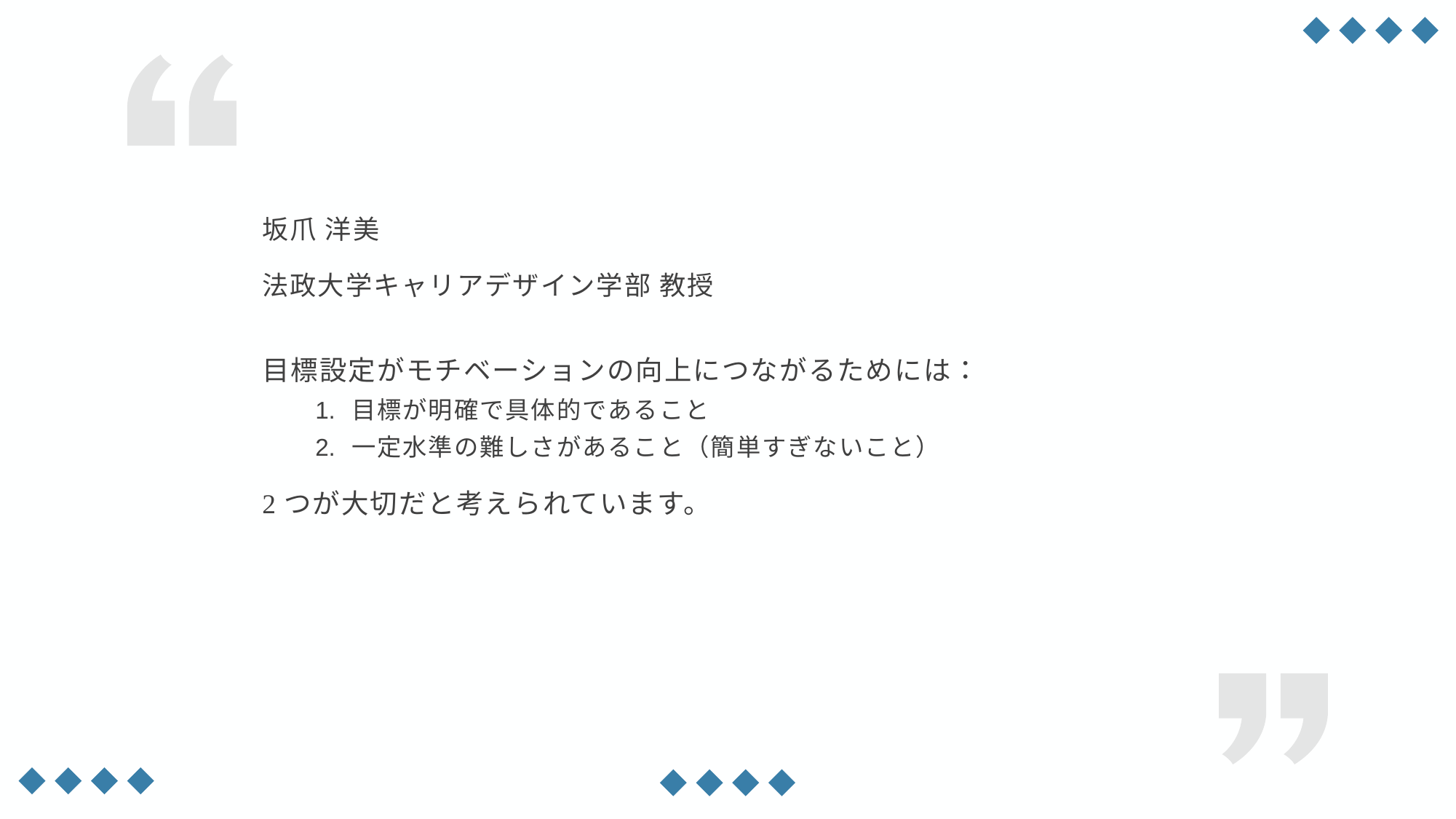

坂爪 洋美
法政大学キャリアデザイン学部 教授
目標設定がモチベーションの向上につながるためには：
目標が明確で具体的であること
一定水準の難しさがあること（簡単すぎないこと）
2つが大切だと考えられています。